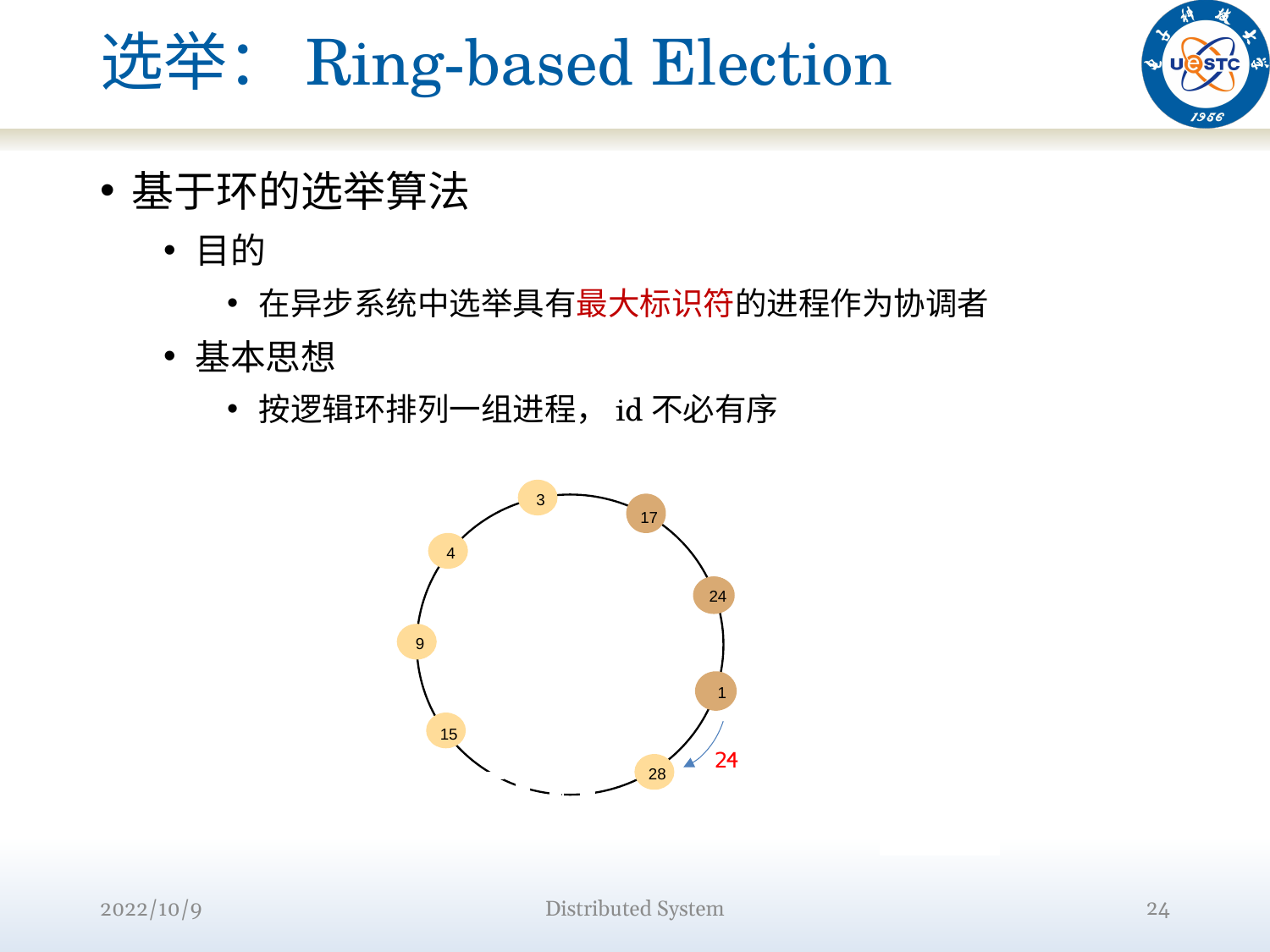

# 选举：Ring-based Election
基于环的选举算法
目的
在异步系统中选举具有最大标识符的进程作为协调者
基本思想
按逻辑环排列一组进程，id不必有序

3

17

4

24

9

1

15
24

28

2022/10/9
Distributed System
24